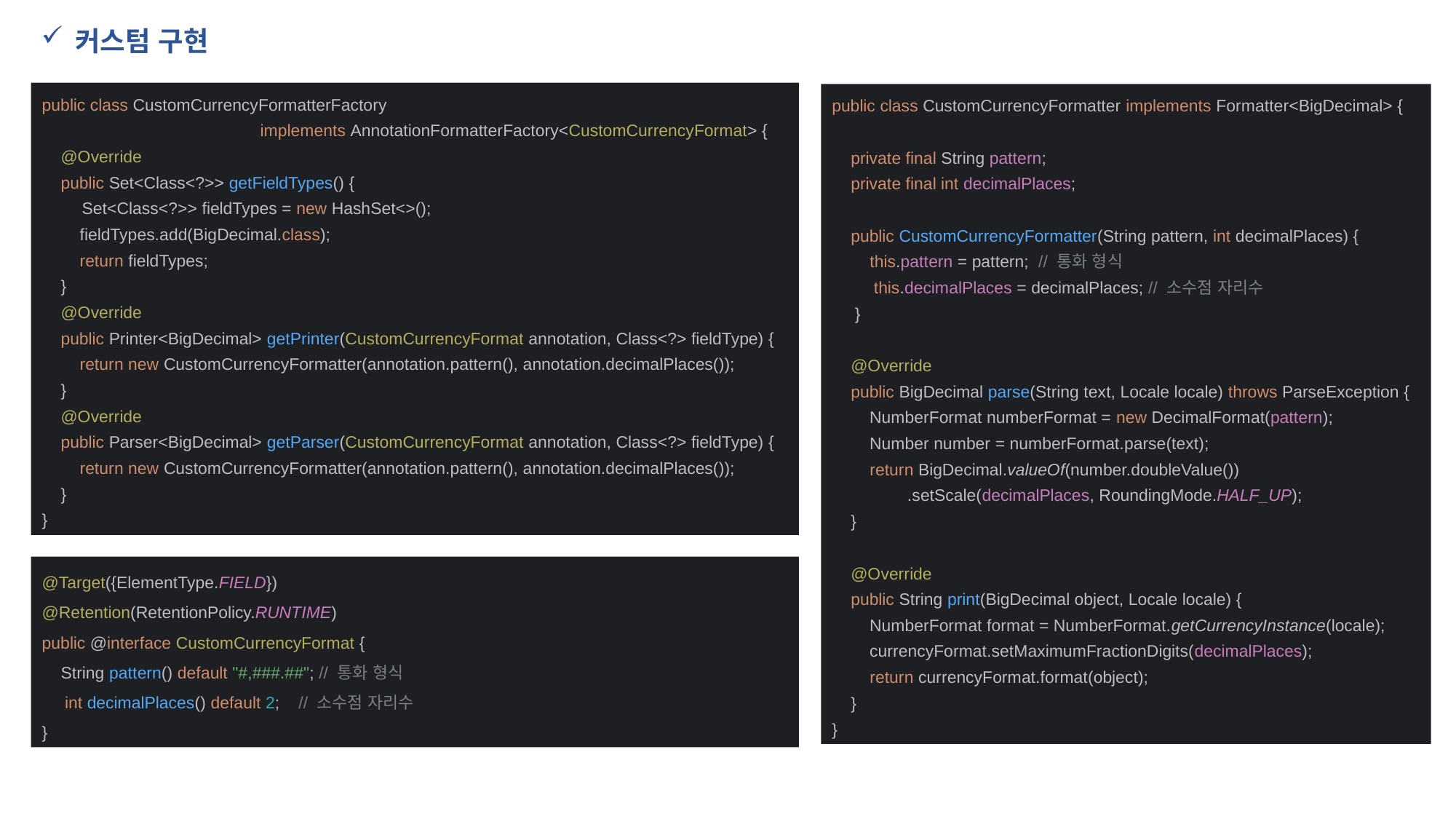

커스텀 구현
public class CustomCurrencyFormatterFactory
		implements AnnotationFormatterFactory<CustomCurrencyFormat> {
    @Override
    public Set<Class<?>> getFieldTypes() {
    Set<Class<?>> fieldTypes = new HashSet<>();
        fieldTypes.add(BigDecimal.class);
        return fieldTypes;
    }
    @Override
    public Printer<BigDecimal> getPrinter(CustomCurrencyFormat annotation, Class<?> fieldType) {
        return new CustomCurrencyFormatter(annotation.pattern(), annotation.decimalPlaces());
    }
    @Override
    public Parser<BigDecimal> getParser(CustomCurrencyFormat annotation, Class<?> fieldType) {
        return new CustomCurrencyFormatter(annotation.pattern(), annotation.decimalPlaces());
    }
}
public class CustomCurrencyFormatter implements Formatter<BigDecimal> {
    private final String pattern;
    private final int decimalPlaces;
    public CustomCurrencyFormatter(String pattern, int decimalPlaces) {
        this.pattern = pattern;  // 통화 형식
        this.decimalPlaces = decimalPlaces; // 소수점 자리수
    }
    @Override
    public BigDecimal parse(String text, Locale locale) throws ParseException {
        NumberFormat numberFormat = new DecimalFormat(pattern);
        Number number = numberFormat.parse(text);
        return BigDecimal.valueOf(number.doubleValue())
                .setScale(decimalPlaces, RoundingMode.HALF_UP);
    }
    @Override
    public String print(BigDecimal object, Locale locale) {
        NumberFormat format = NumberFormat.getCurrencyInstance(locale);
        currencyFormat.setMaximumFractionDigits(decimalPlaces);
        return currencyFormat.format(object);
    }
}
@Target({ElementType.FIELD})
@Retention(RetentionPolicy.RUNTIME)
public @interface CustomCurrencyFormat {
    String pattern() default "#,###.##"; // 통화 형식
    int decimalPlaces() default 2;    // 소수점 자리수
}